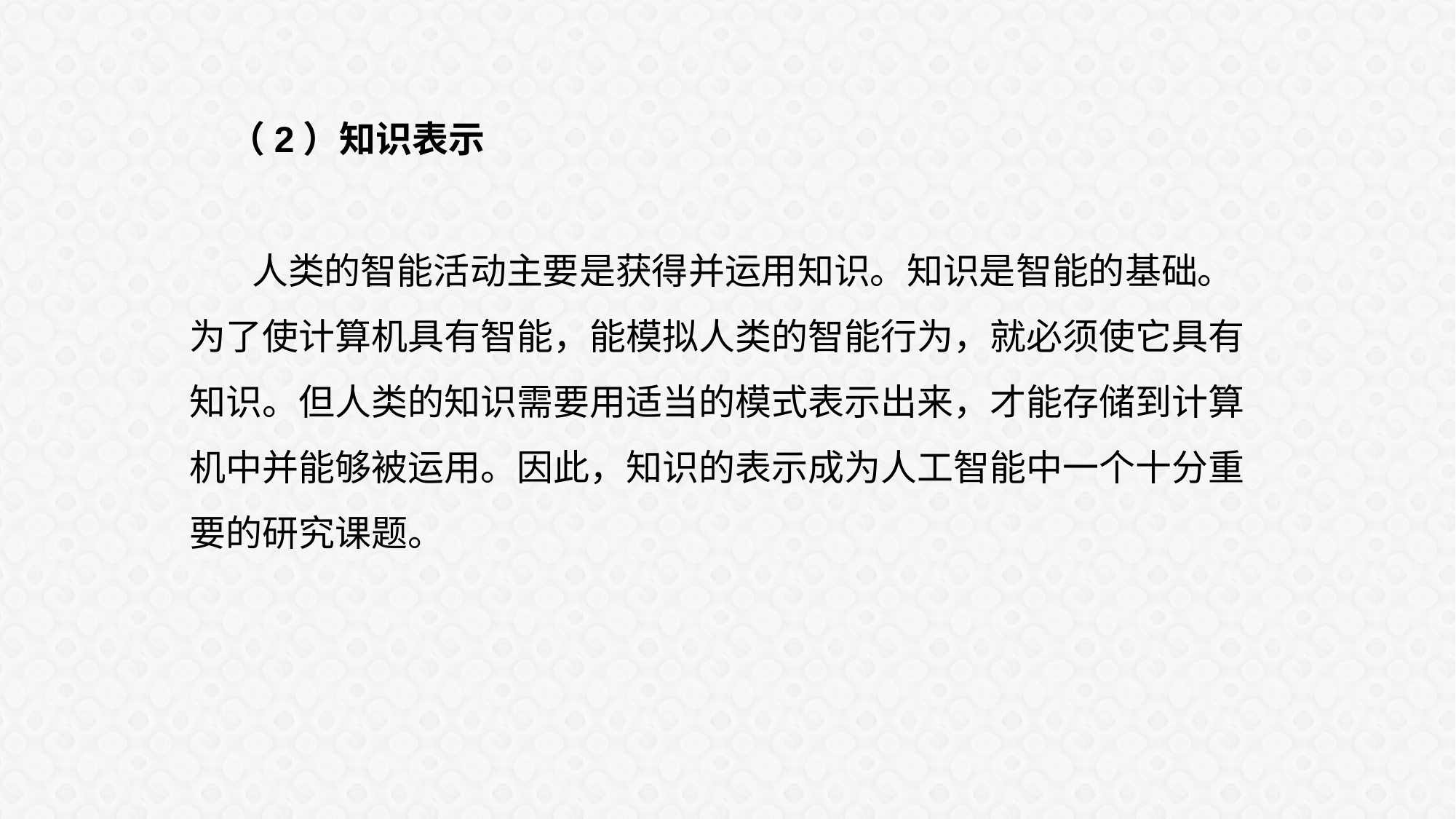

（2）知识表示
        人类的智能活动主要是获得并运用知识。知识是智能的基础。为了使计算机具有智能，能模拟人类的智能行为，就必须使它具有知识。但人类的知识需要用适当的模式表示出来，才能存储到计算机中并能够被运用。因此，知识的表示成为人工智能中一个十分重要的研究课题。